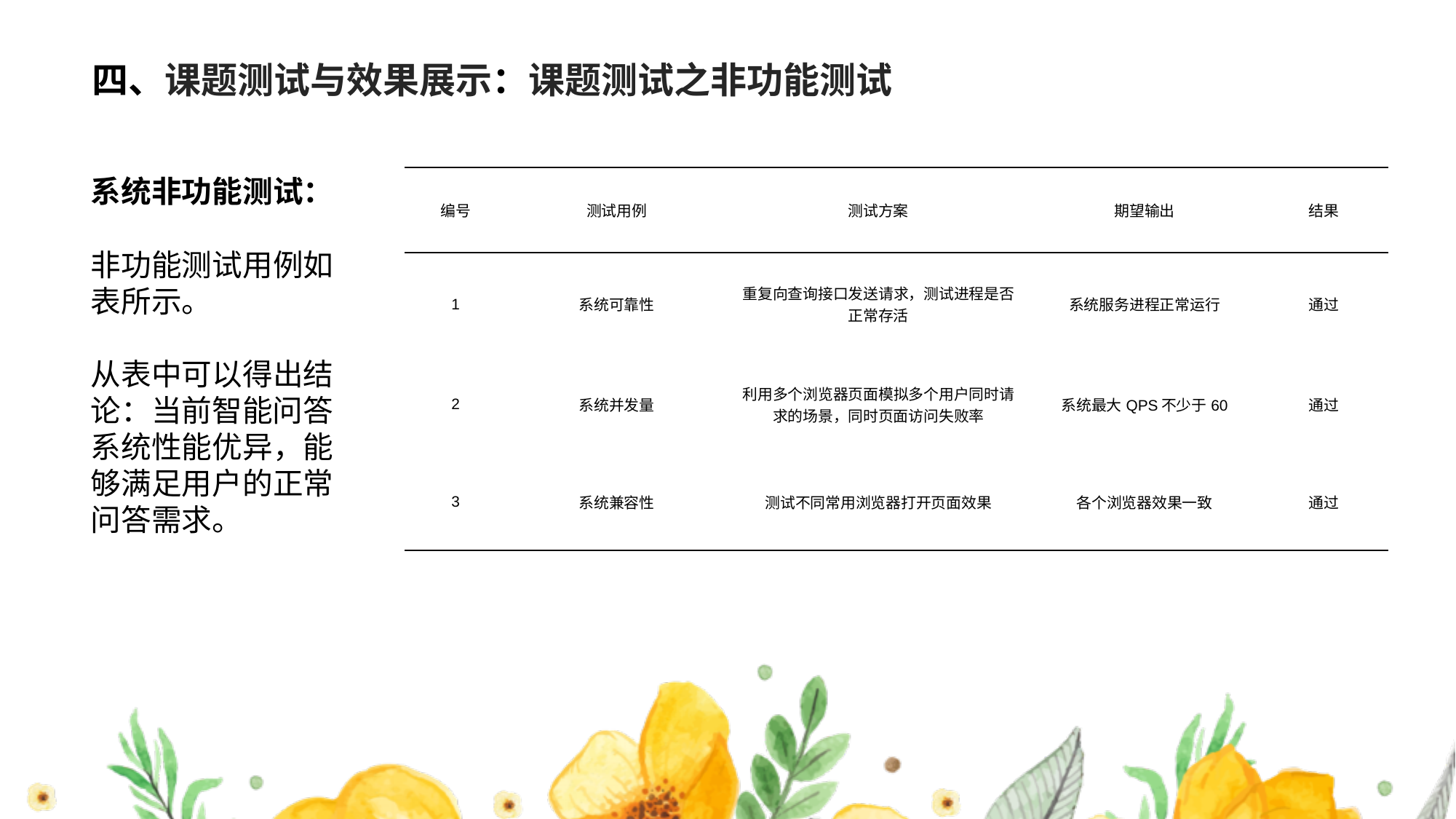

# 四、课题测试与效果展示：课题测试之非功能测试
系统非功能测试：

非功能测试用例如表所示。

从表中可以得出结论：当前智能问答系统性能优异，能够满足用户的正常问答需求。
| 编号 | 测试用例 | 测试方案 | 期望输出 | 结果 |
| --- | --- | --- | --- | --- |
| 1 | 系统可靠性 | 重复向查询接口发送请求，测试进程是否正常存活 | 系统服务进程正常运行 | 通过 |
| 2 | 系统并发量 | 利用多个浏览器页面模拟多个用户同时请求的场景，同时页面访问失败率 | 系统最大QPS不少于60 | 通过 |
| 3 | 系统兼容性 | 测试不同常用浏览器打开页面效果 | 各个浏览器效果一致 | 通过 |